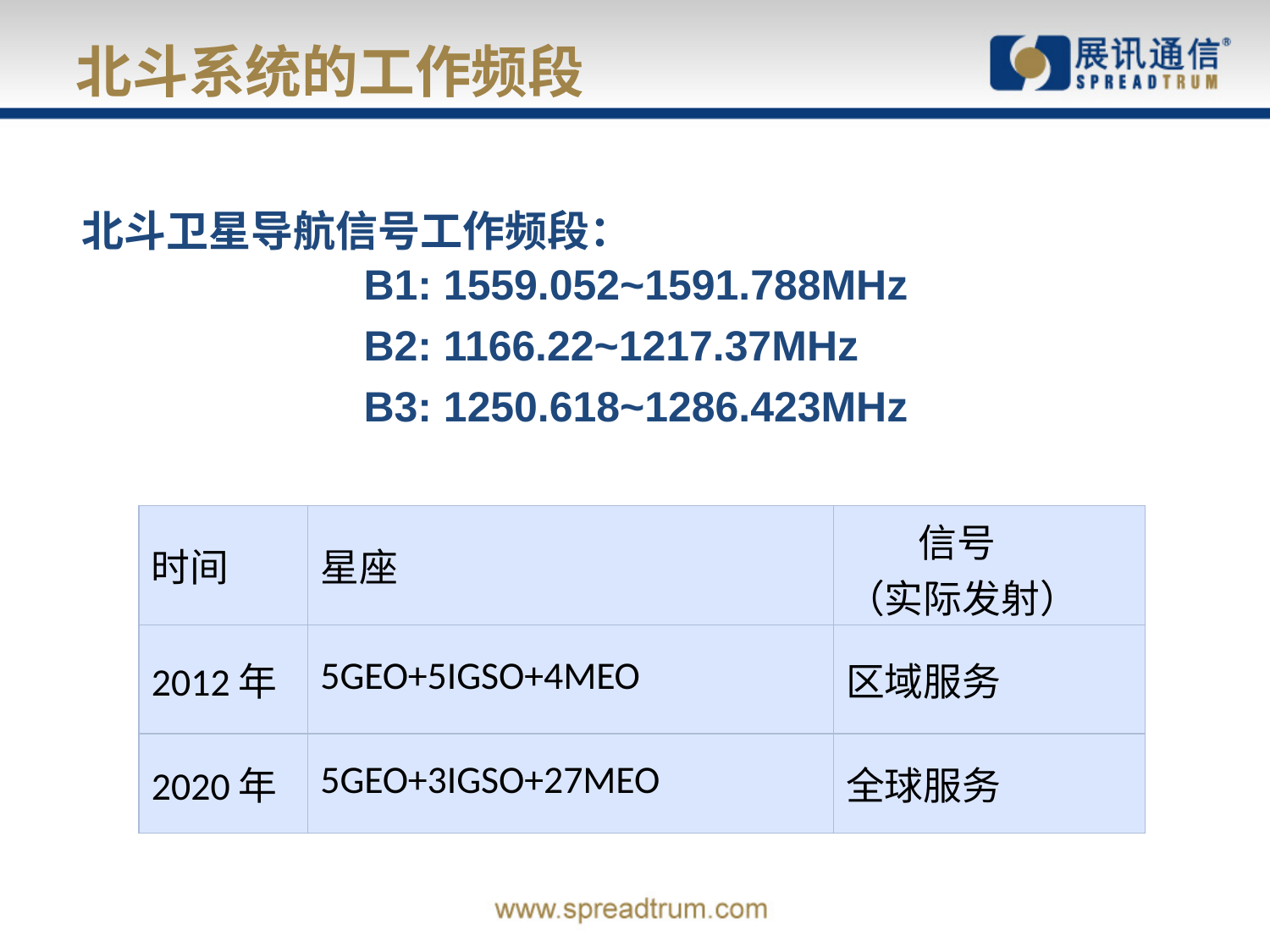

# 北斗系统的工作频段
北斗卫星导航信号工作频段：
    B1: 1559.052~1591.788MHz
    B2: 1166.22~1217.37MHz
    B3: 1250.618~1286.423MHz
| 时间 | 星座 | 信号 （实际发射） |
| --- | --- | --- |
| 2012年 | 5GEO+5IGSO+4MEO | 区域服务 |
| 2020年 | 5GEO+3IGSO+27MEO | 全球服务 |